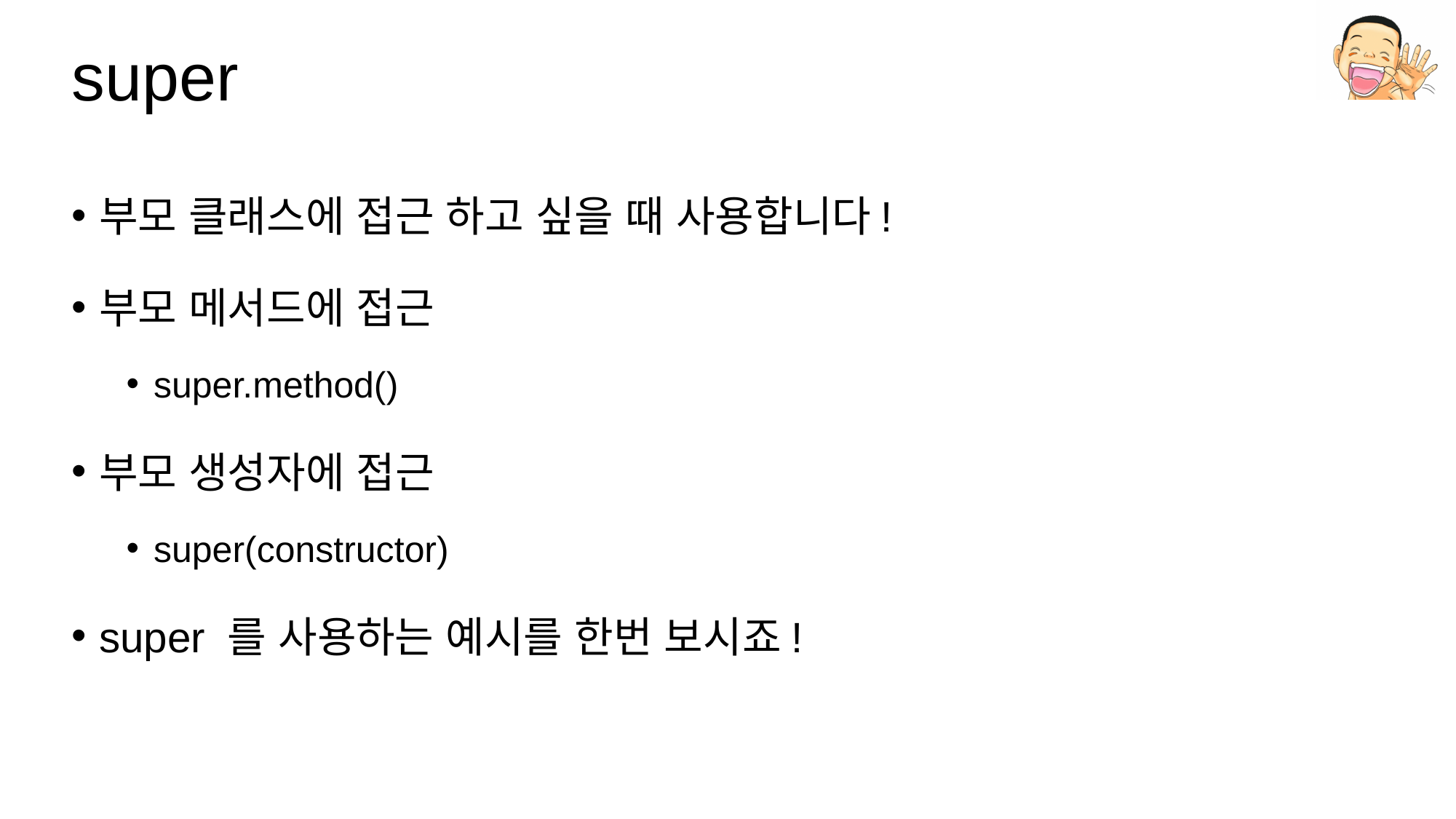

# super
부모 클래스에 접근 하고 싶을 때 사용합니다!
부모 메서드에 접근
super.method()
부모 생성자에 접근
super(constructor)
super 를 사용하는 예시를 한번 보시죠!